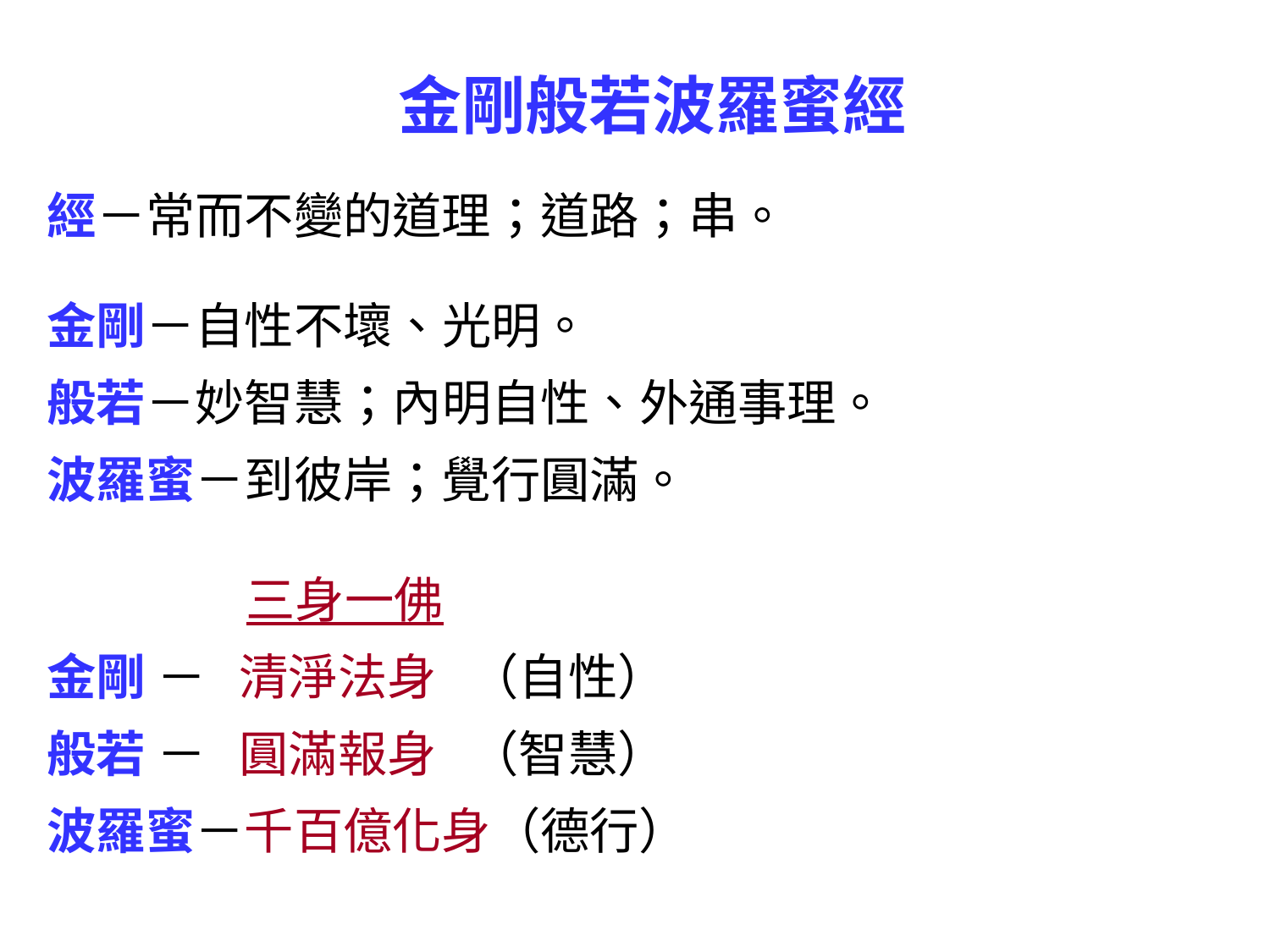

金剛般若波羅蜜經
經－常而不變的道理；道路；串。

金剛－自性不壞、光明。
般若－妙智慧；內明自性、外通事理。
波羅蜜－到彼岸；覺行圓滿。

                 三身一佛
金剛 －   清淨法身   （自性）
般若 －   圓滿報身   （智慧）
波羅蜜－千百億化身（德行）